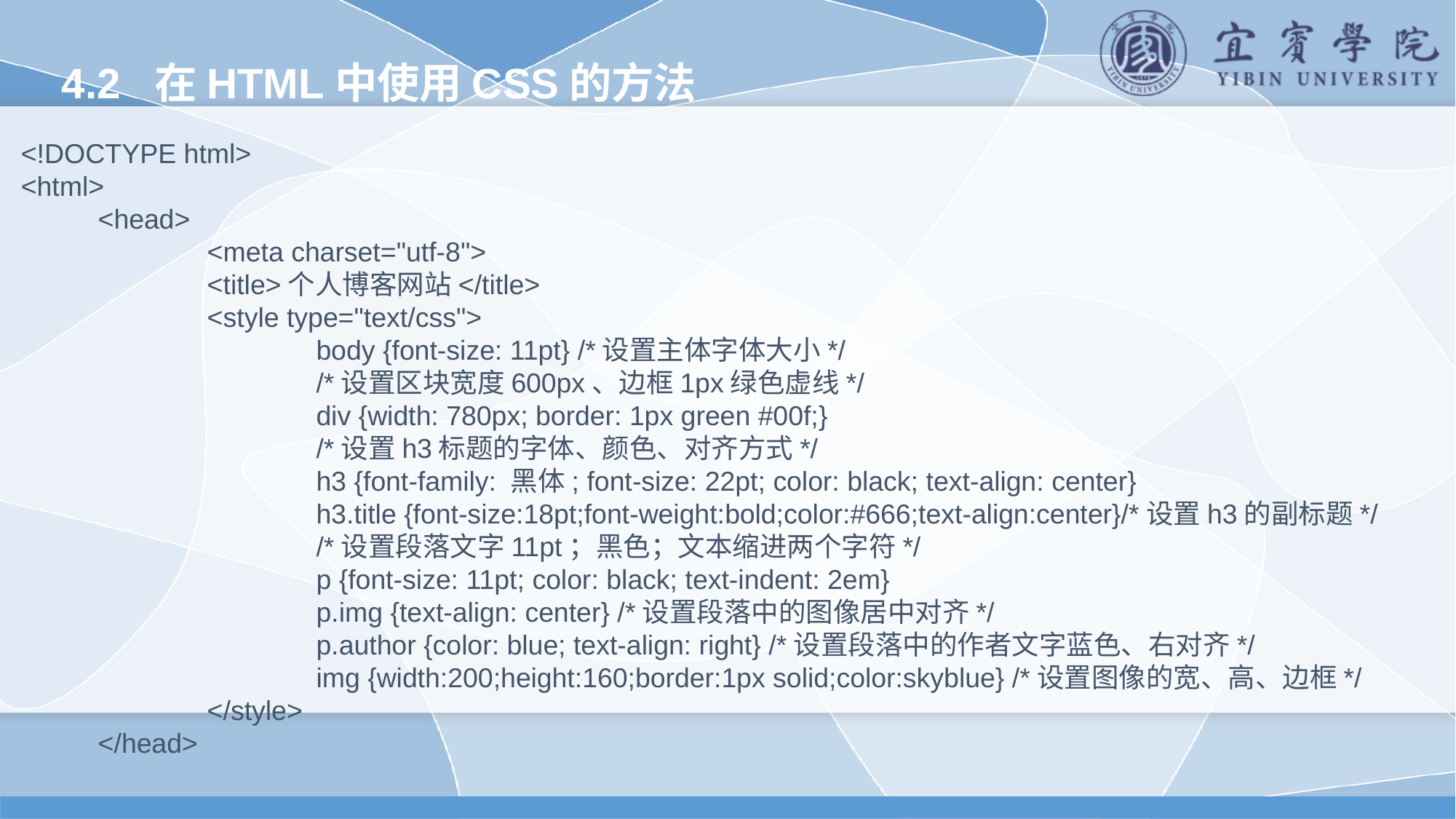

4.2  在HTML中使用CSS的方法
<!DOCTYPE html>
<html>
	<head>
		<meta charset="utf-8">
		<title>个人博客网站</title>
		<style type="text/css">
			body {font-size: 11pt} /*设置主体字体大小*/
			/*设置区块宽度600px、边框1px绿色虚线*/
			div {width: 780px; border: 1px green #00f;}
			/*设置h3标题的字体、颜色、对齐方式*/
			h3 {font-family: 黑体; font-size: 22pt; color: black; text-align: center}
			h3.title {font-size:18pt;font-weight:bold;color:#666;text-align:center}/*设置h3的副标题*/
			/*设置段落文字11pt；黑色；文本缩进两个字符*/
			p {font-size: 11pt; color: black; text-indent: 2em}
			p.img {text-align: center} /*设置段落中的图像居中对齐*/
			p.author {color: blue; text-align: right} /*设置段落中的作者文字蓝色、右对齐*/
			img {width:200;height:160;border:1px solid;color:skyblue} /*设置图像的宽、高、边框*/
		</style>
	</head>